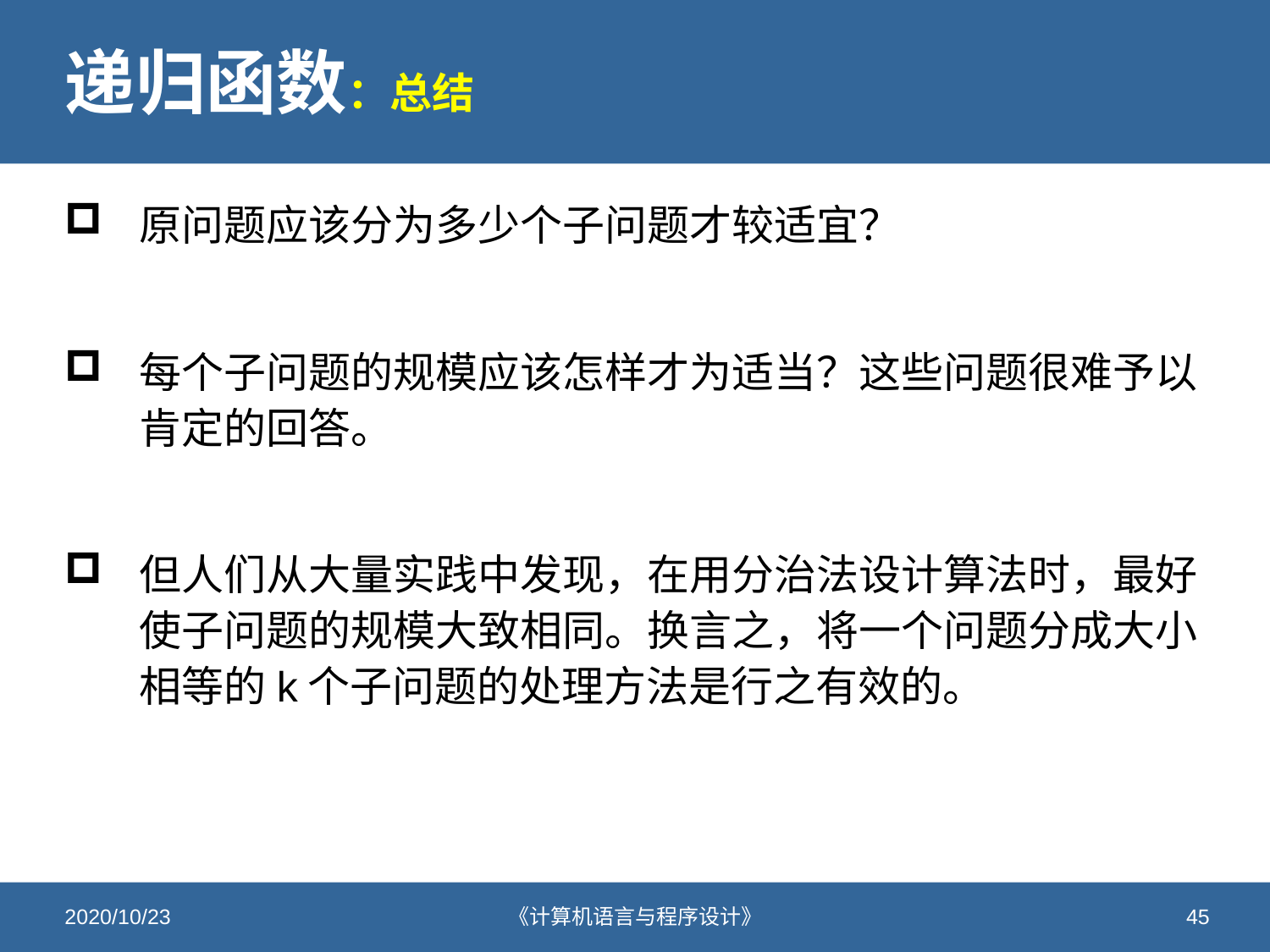

# 递归函数：总结
原问题应该分为多少个子问题才较适宜？

每个子问题的规模应该怎样才为适当？这些问题很难予以肯定的回答。

但人们从大量实践中发现，在用分治法设计算法时，最好使子问题的规模大致相同。换言之，将一个问题分成大小相等的k个子问题的处理方法是行之有效的。
2020/10/23
《计算机语言与程序设计》
45